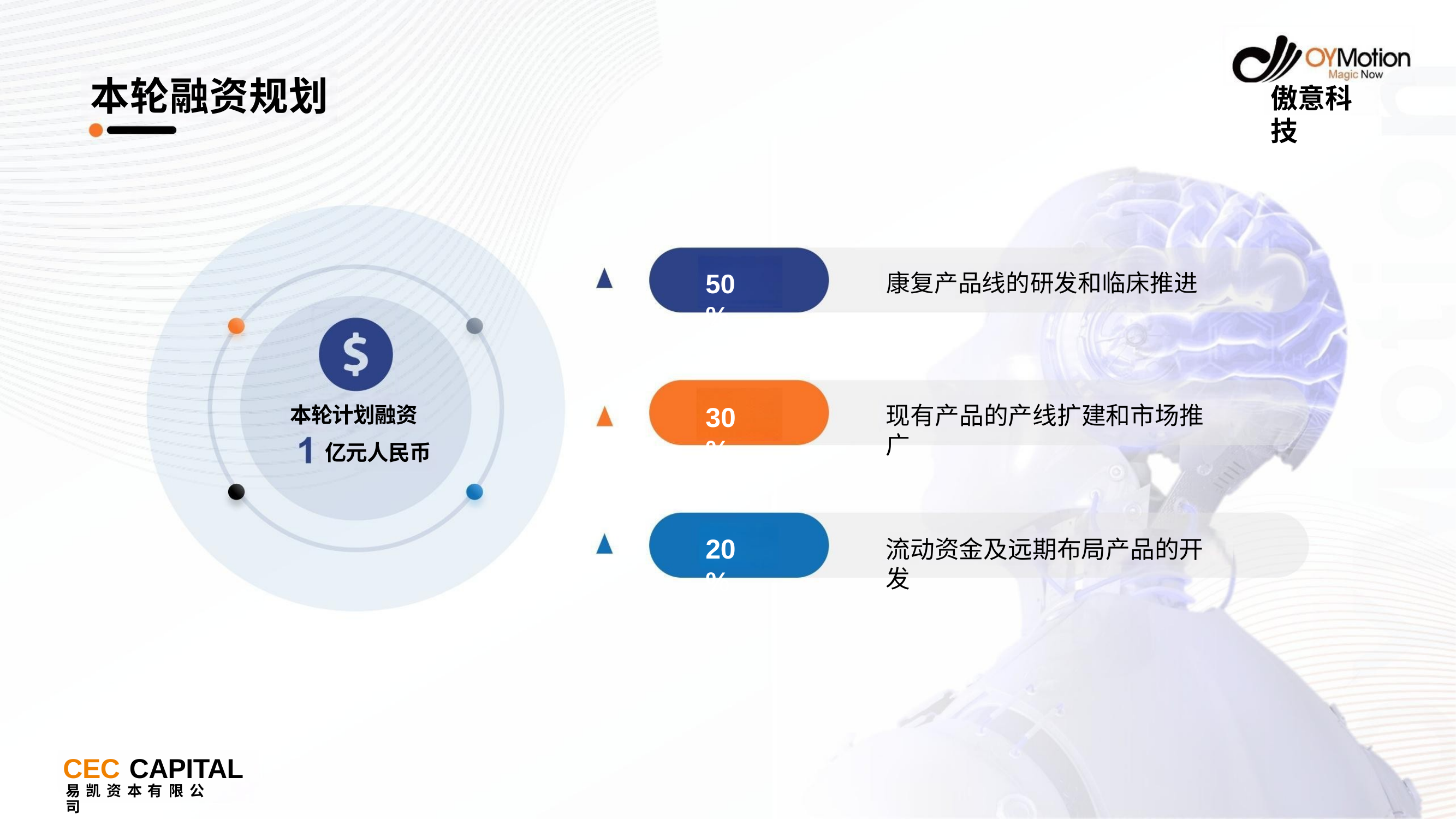

# 本轮融资规划
傲意科技
50%
康复产品线的研发和临床推进

本轮计划融资 亿元人民币
30%
现有产品的产线扩建和市场推广
20%
流动资金及远期布局产品的开发
CEC CAPITAL
易 凯 资 本 有 限 公	司